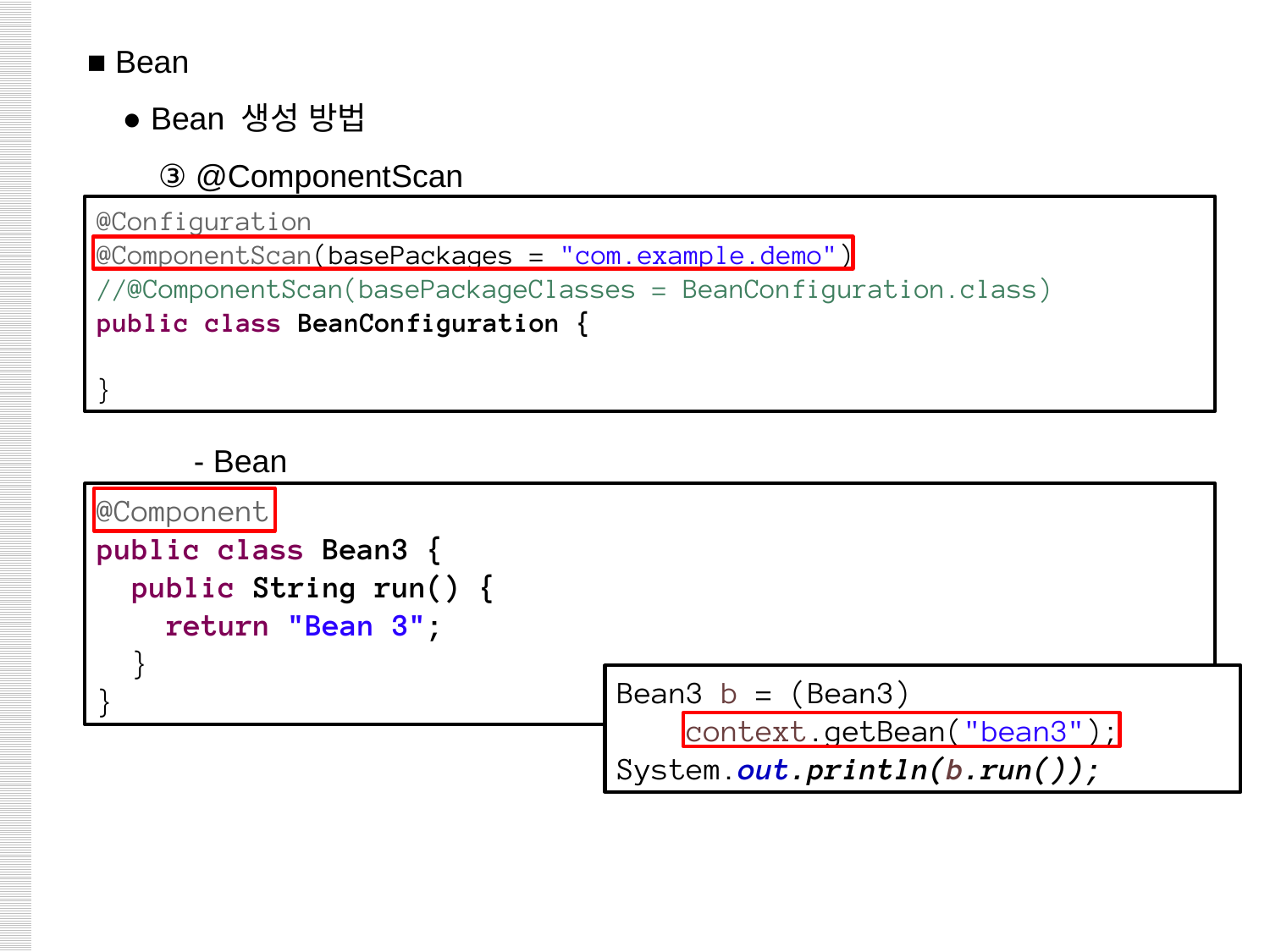

■ Bean
    ● Bean 생성 방법
        ③ @ComponentScan

            - Bean
@Configuration
@ComponentScan(basePackages = "com.example.demo")
//@ComponentScan(basePackageClasses = BeanConfiguration.class)
public class BeanConfiguration {

}

@Component
public class Bean3 {
  public String run() {
    return "Bean 3";
  }
}

Bean3 b = (Bean3)
    context.getBean("bean3");
System.out.println(b.run());